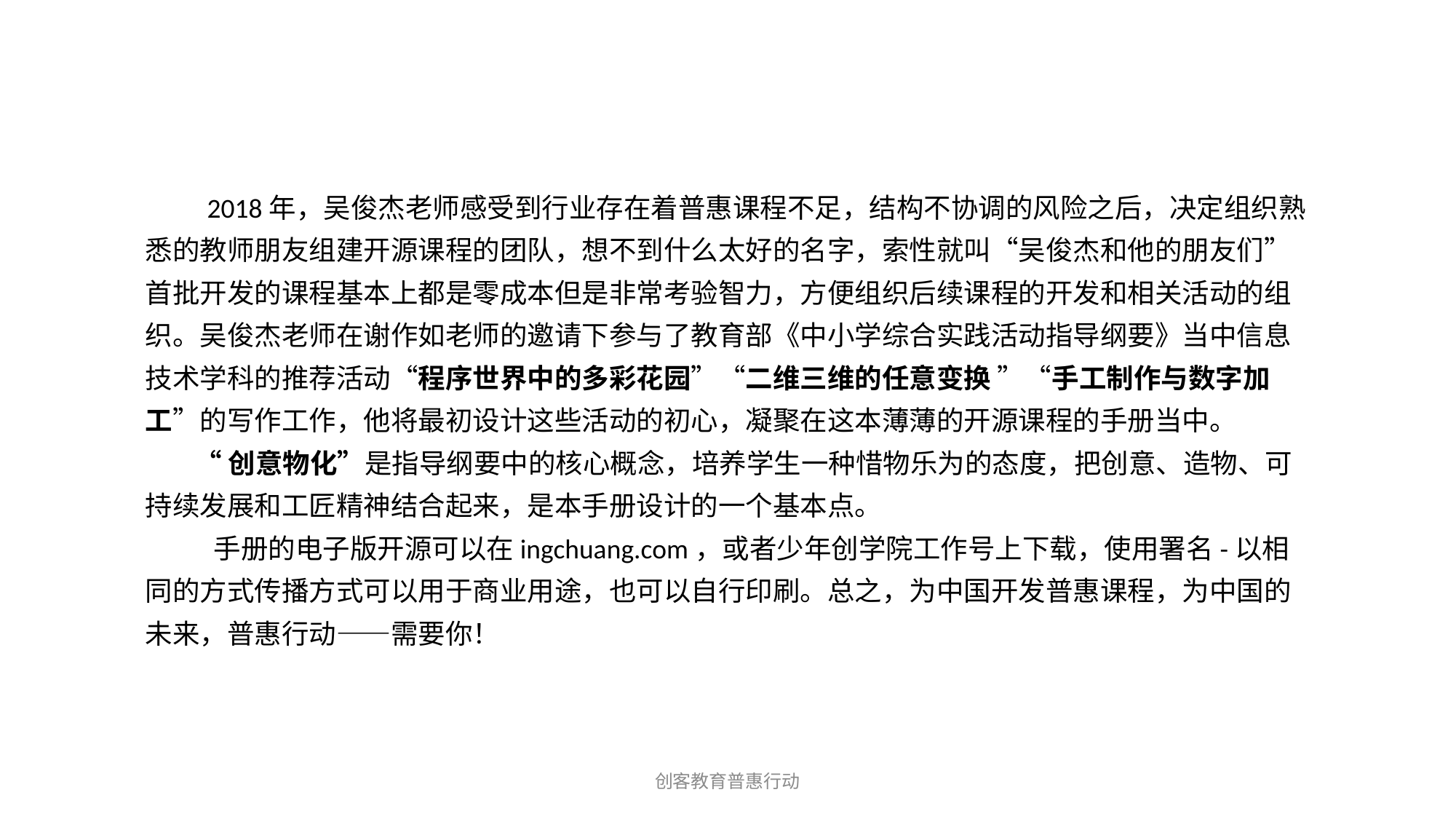

2018年，吴俊杰老师感受到行业存在着普惠课程不足，结构不协调的风险之后，决定组织熟悉的教师朋友组建开源课程的团队，想不到什么太好的名字，索性就叫“吴俊杰和他的朋友们”首批开发的课程基本上都是零成本但是非常考验智力，方便组织后续课程的开发和相关活动的组织。吴俊杰老师在谢作如老师的邀请下参与了教育部《中小学综合实践活动指导纲要》当中信息技术学科的推荐活动“程序世界中的多彩花园”“二维三维的任意变换 ”“手工制作与数字加工”的写作工作，他将最初设计这些活动的初心，凝聚在这本薄薄的开源课程的手册当中。
        “创意物化”是指导纲要中的核心概念，培养学生一种惜物乐为的态度，把创意、造物、可持续发展和工匠精神结合起来，是本手册设计的一个基本点。
          手册的电子版开源可以在ingchuang.com，或者少年创学院工作号上下载，使用署名-以相同的方式传播方式可以用于商业用途，也可以自行印刷。总之，为中国开发普惠课程，为中国的未来，普惠行动——需要你！
创客教育普惠行动